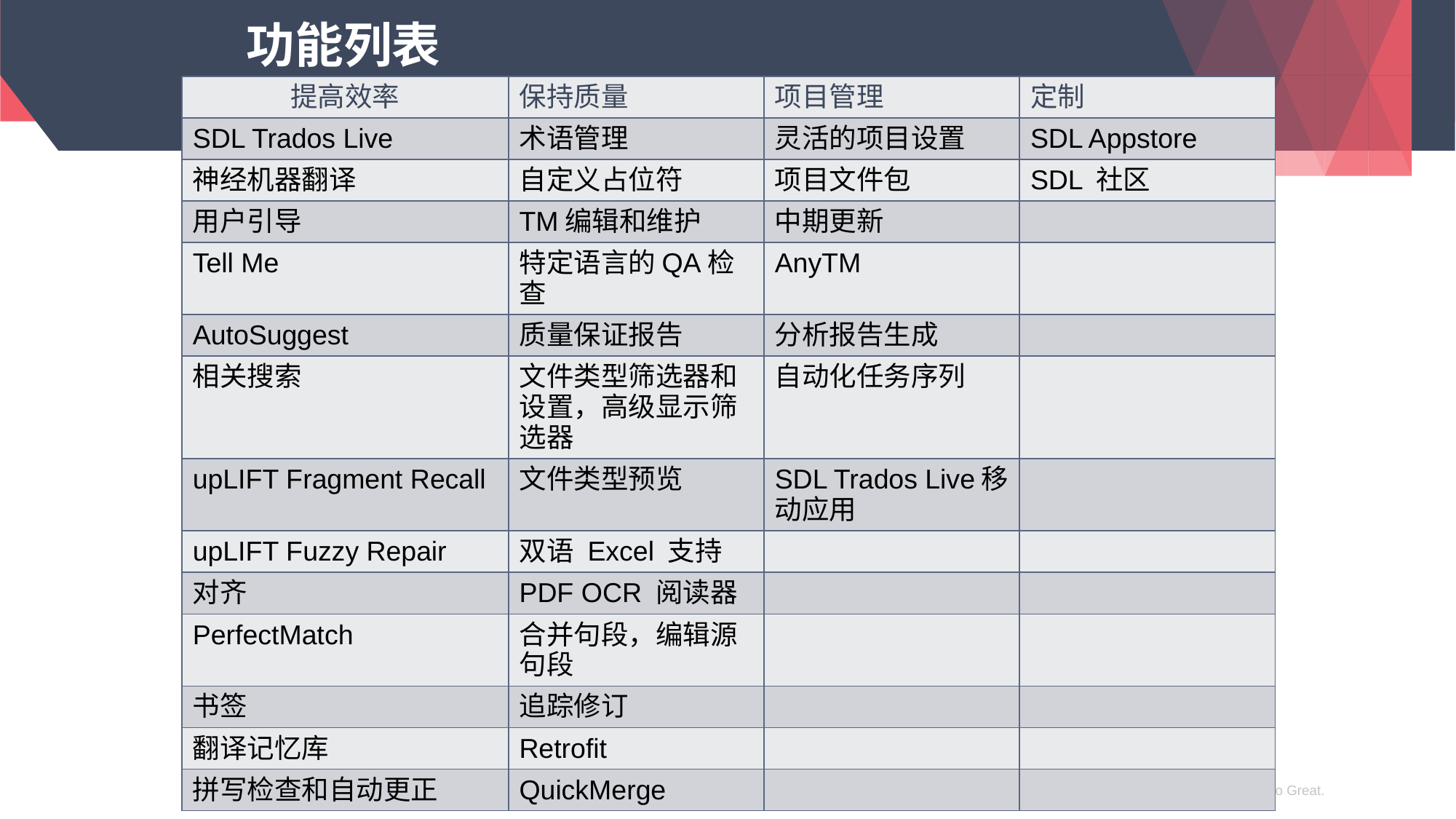

# 功能列表
| 提高效率 | 保持质量 | 项目管理 | 定制 |
| --- | --- | --- | --- |
| SDL Trados Live | 术语管理 | 灵活的项目设置 | SDL Appstore |
| 神经机器翻译 | 自定义占位符 | 项目文件包 | SDL 社区 |
| 用户引导 | TM编辑和维护 | 中期更新 |  |
| Tell Me | 特定语言的QA检查 | AnyTM |  |
| AutoSuggest | 质量保证报告 | 分析报告生成 |  |
| 相关搜索 | 文件类型筛选器和设置，高级显示筛选器 | 自动化任务序列 |  |
| upLIFT Fragment Recall | 文件类型预览 | SDL Trados Live移动应用 |  |
| upLIFT Fuzzy Repair | 双语 Excel 支持 |  |  |
| 对齐 | PDF OCR 阅读器 |  |  |
| PerfectMatch | 合并句段，编辑源句段 |  |  |
| 书签 | 追踪修订 |  |  |
| 翻译记忆库 | Retrofit |  |  |
| 拼写检查和自动更正 | QuickMerge |  |  |

Converting your business from Good to Great.
3